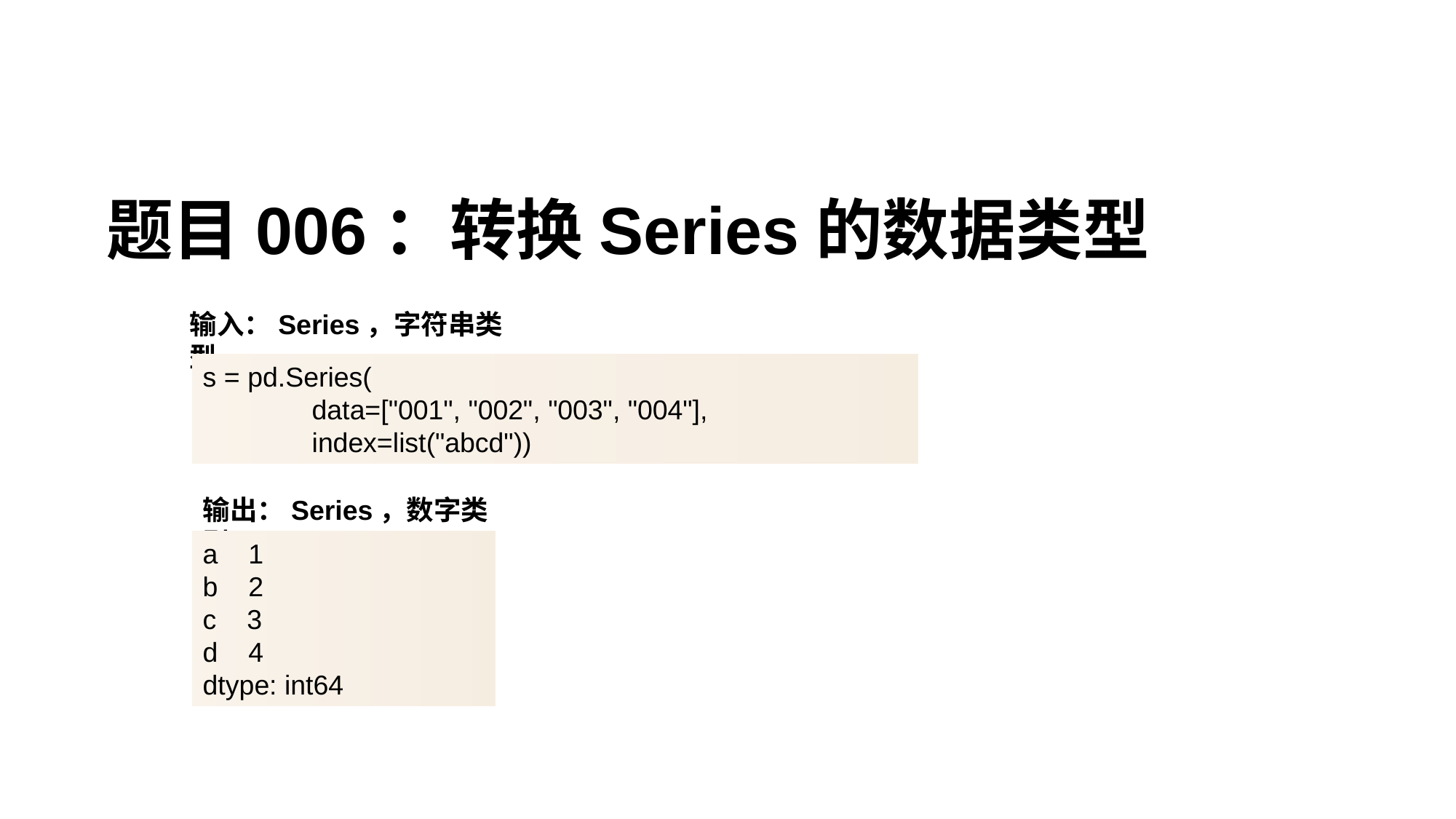

# 题目006：转换Series的数据类型
输入：Series，字符串类型
s = pd.Series(
	data=["001", "002", "003", "004"],
	index=list("abcd"))
输出：Series，数字类型
a    1
b    2
c    3
d    4
dtype: int64